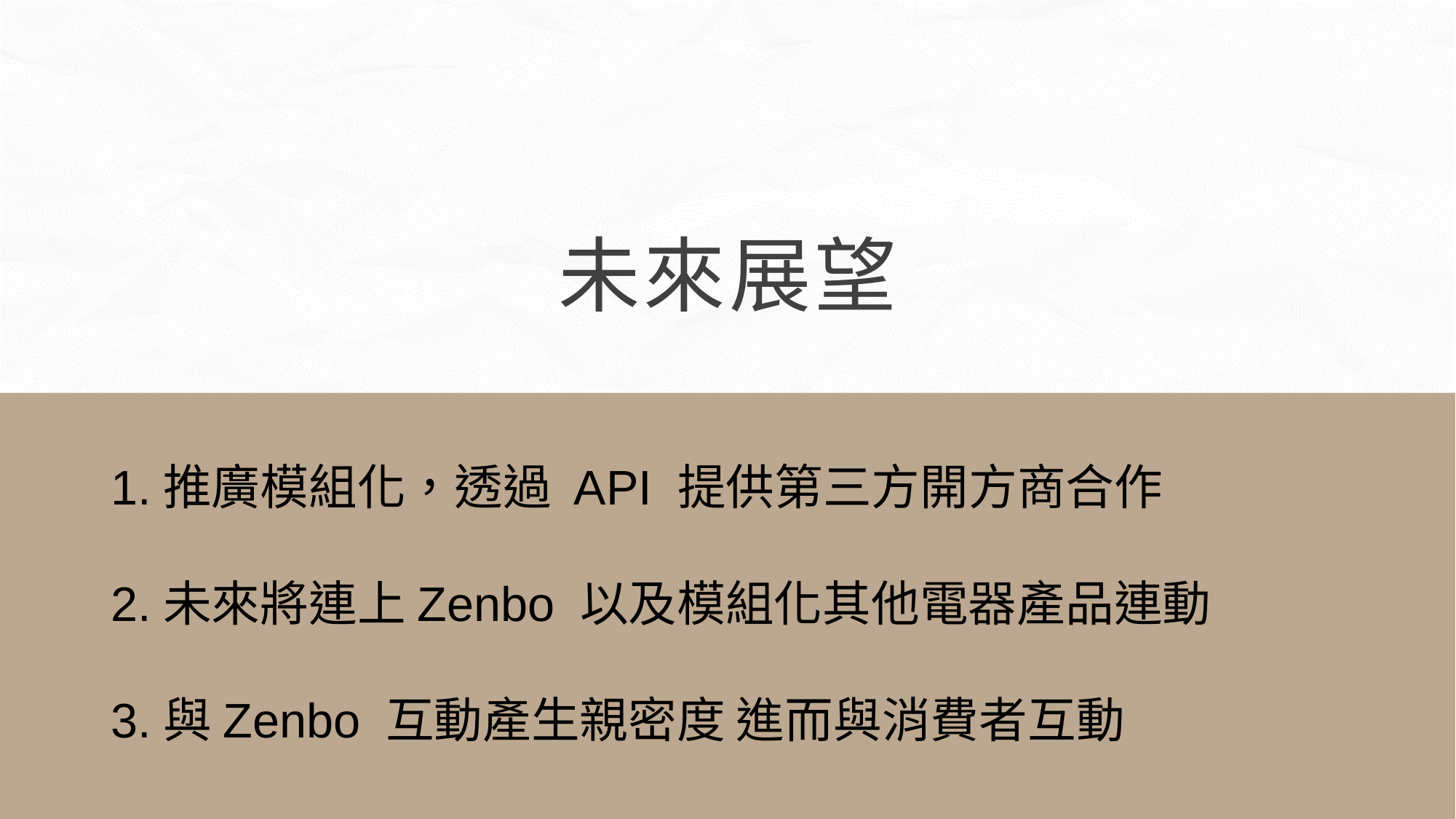

未來展望

1.推廣模組化，透過 API 提供第三方開方商合作

2.未來將連上Zenbo 以及模組化其他電器產品連動

3.與Zenbo 互動產生親密度 進而與消費者互動